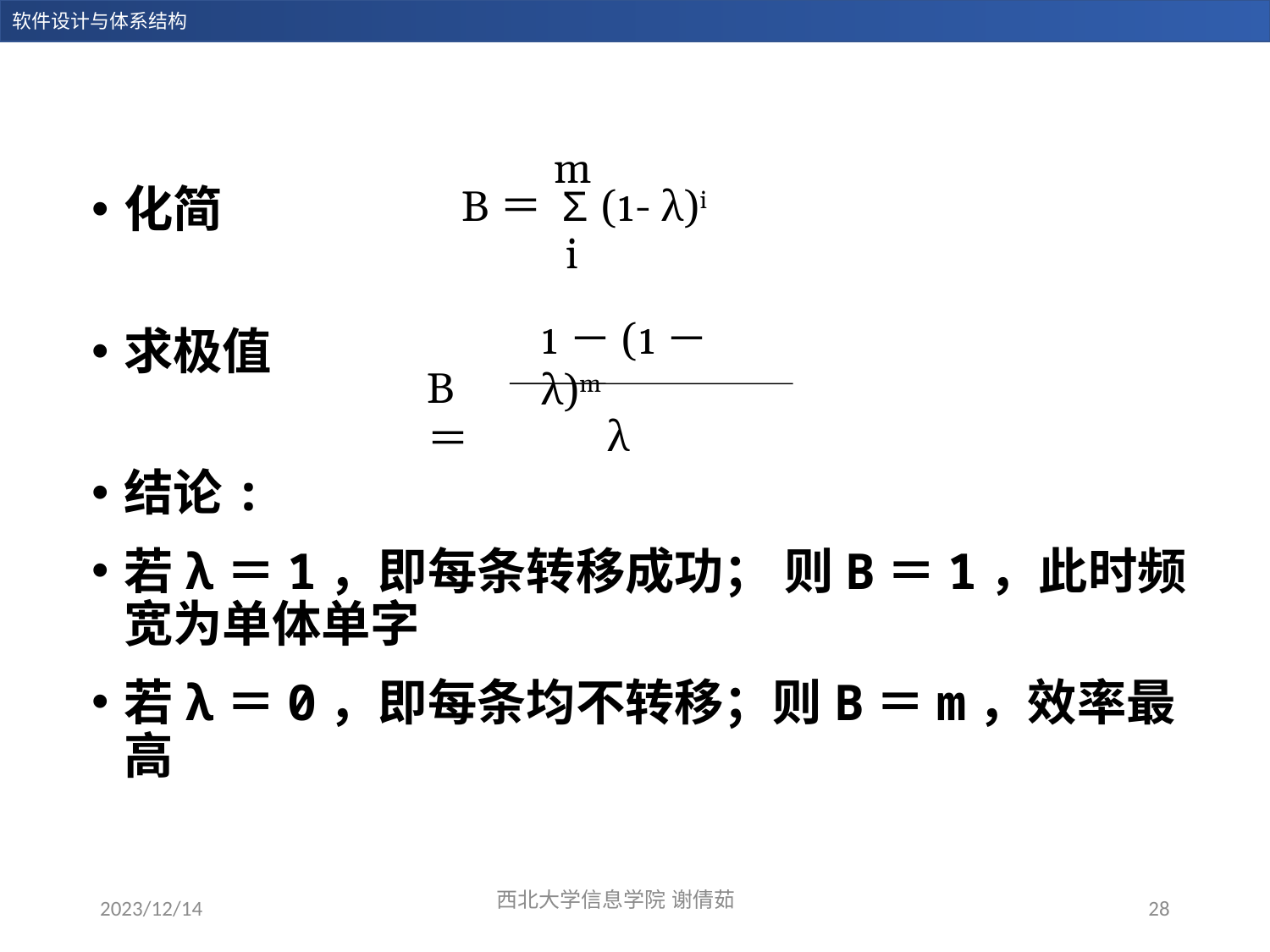

m
B＝ Σ (1- λ)i
i
化简

求极值

结论:
若λ＝1，即每条转移成功； 则B＝1，此时频宽为单体单字
若λ＝0，即每条均不转移；则B＝m，效率最高

1－(1－ λ)m
B＝

λ
西北大学信息学院 谢倩茹
2023/12/14
28